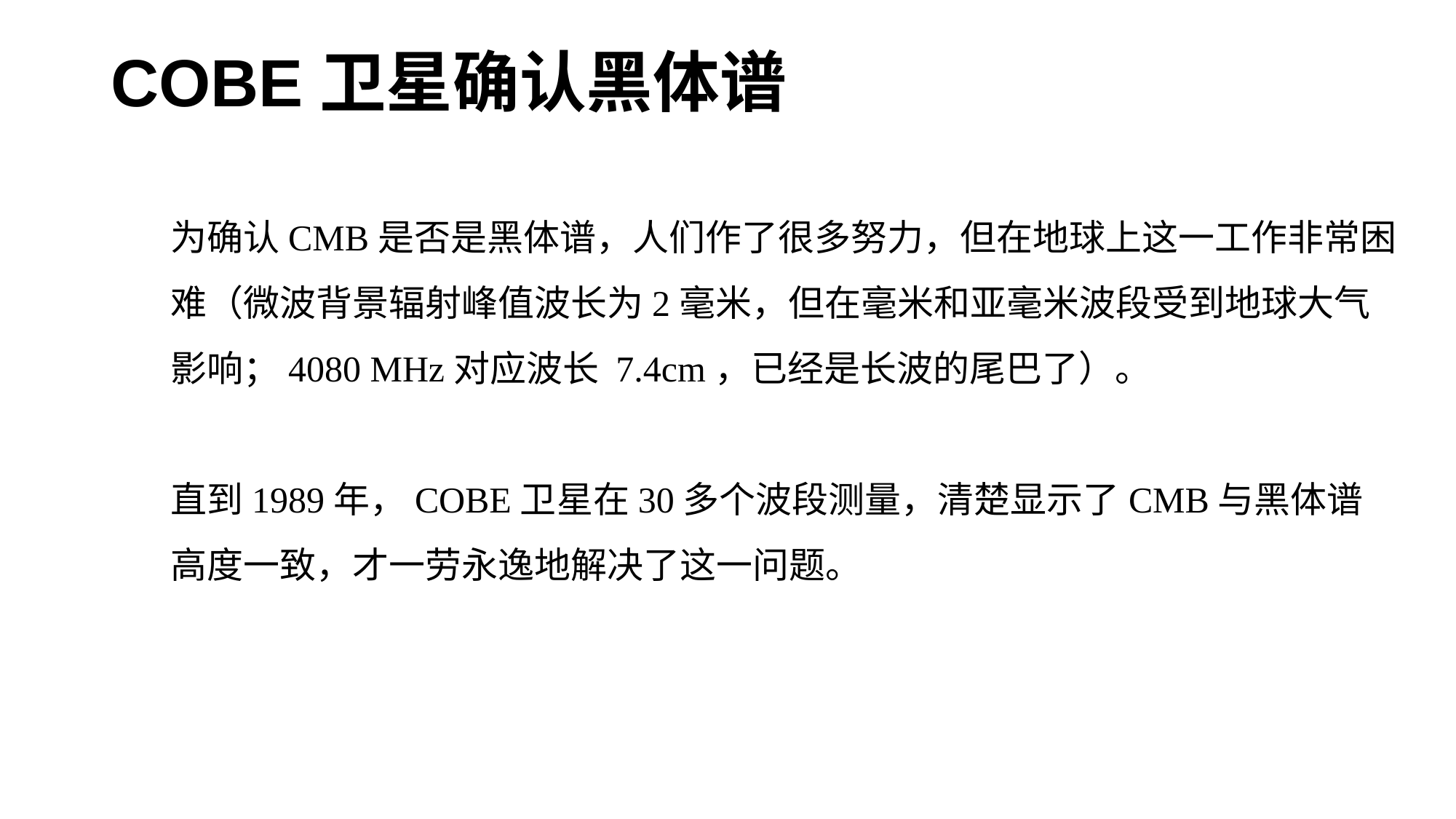

COBE卫星确认黑体谱

为确认CMB是否是黑体谱，人们作了很多努力，但在地球上这一工作非常困难（微波背景辐射峰值波长为2毫米，但在毫米和亚毫米波段受到地球大气影响；4080 MHz对应波长 7.4cm，已经是长波的尾巴了）。

直到1989年，COBE卫星在30多个波段测量，清楚显示了CMB与黑体谱高度一致，才一劳永逸地解决了这一问题。